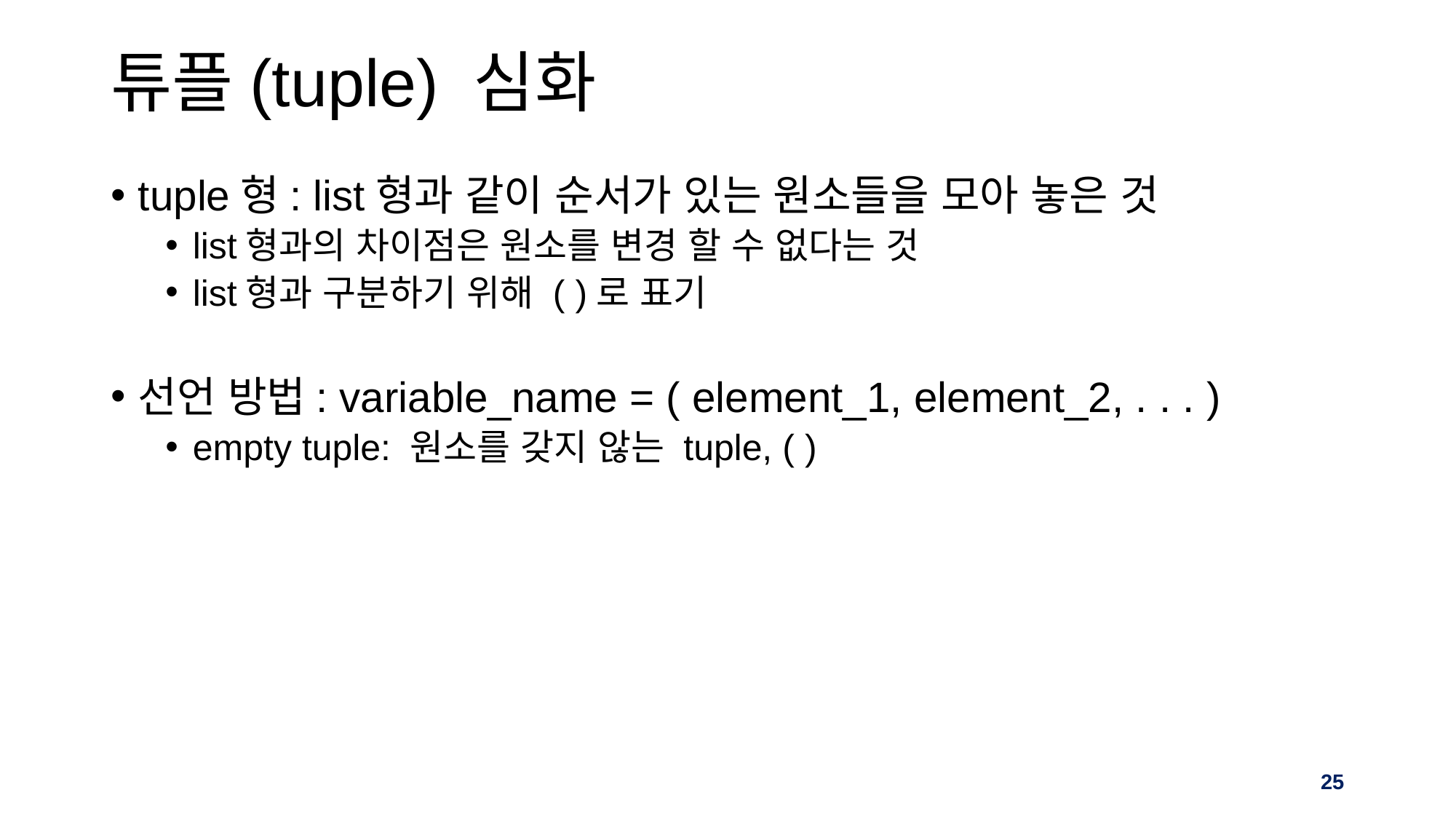

# 튜플(tuple) 심화
tuple형: list형과 같이 순서가 있는 원소들을 모아 놓은 것
list형과의 차이점은 원소를 변경 할 수 없다는 것
list형과 구분하기 위해 ( )로 표기

선언 방법: variable_name = ( element_1, element_2, . . . )
empty tuple: 원소를 갖지 않는 tuple, ( )
25